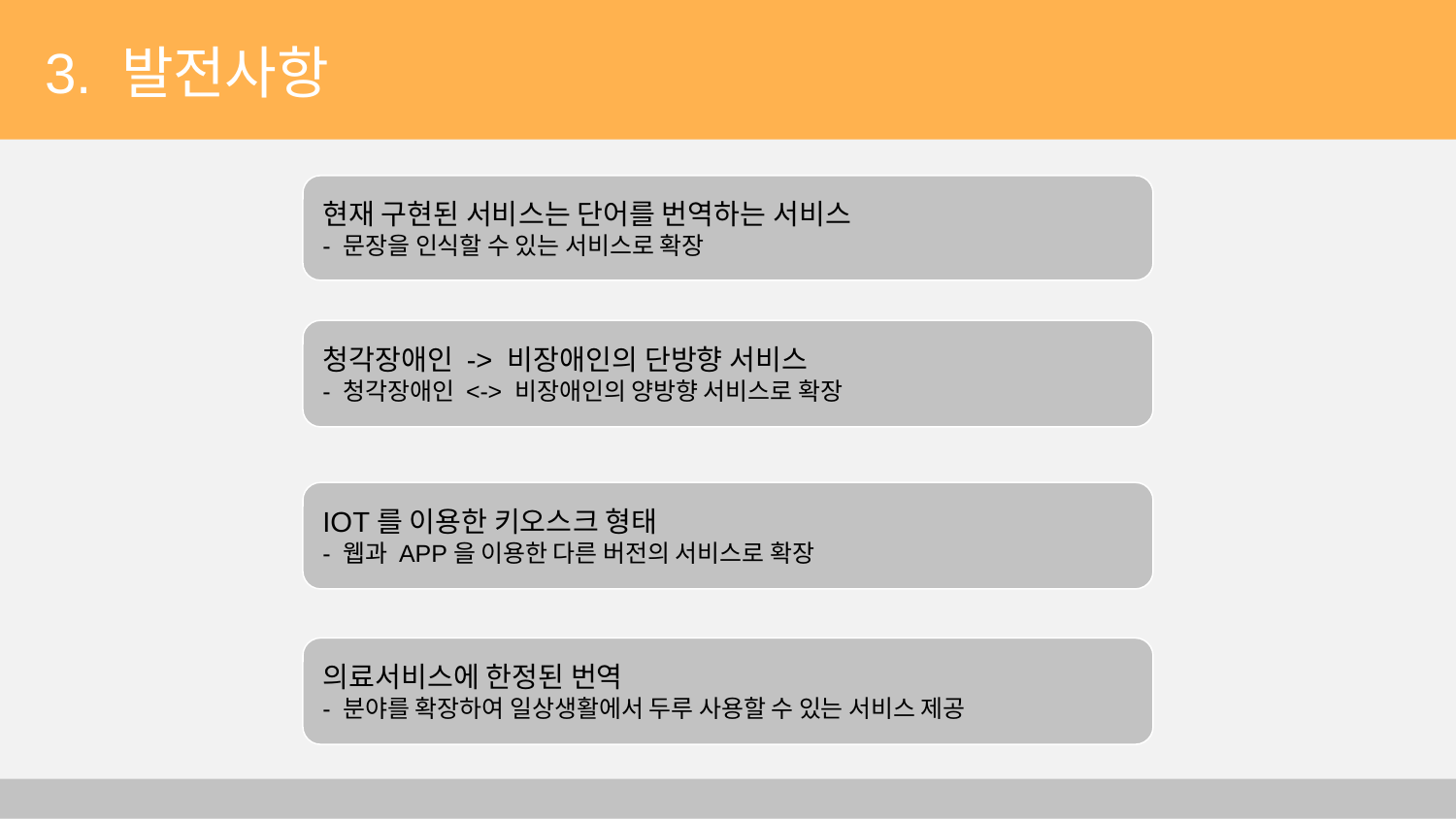

3. 발전사항
현재 구현된 서비스는 단어를 번역하는 서비스
- 문장을 인식할 수 있는 서비스로 확장
청각장애인 -> 비장애인의 단방향 서비스
- 청각장애인 <-> 비장애인의 양방향 서비스로 확장
IOT를 이용한 키오스크 형태
- 웹과 APP을 이용한 다른 버전의 서비스로 확장
의료서비스에 한정된 번역
- 분야를 확장하여 일상생활에서 두루 사용할 수 있는 서비스 제공